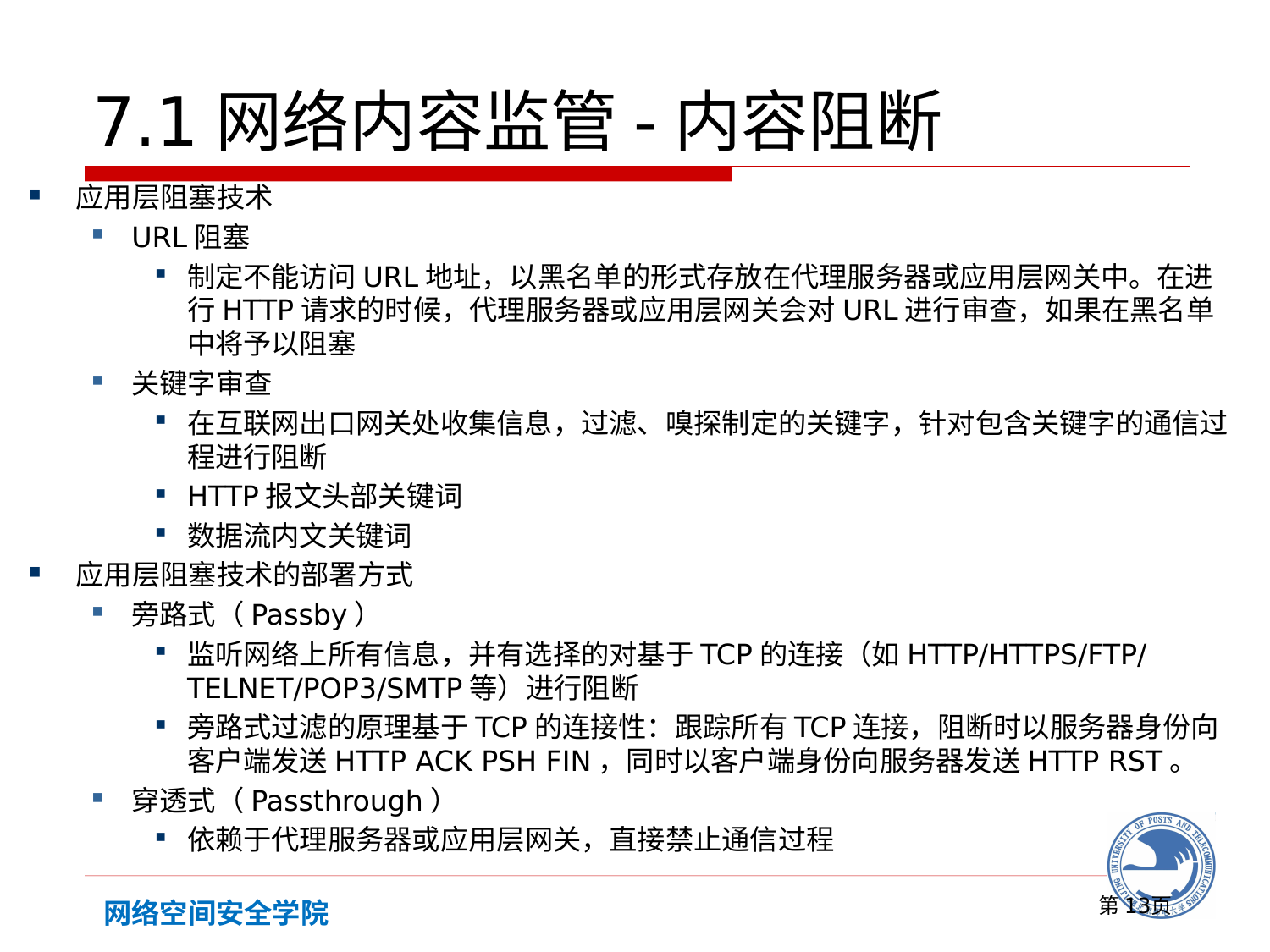

# 7.1网络内容监管-内容阻断
应用层阻塞技术
URL阻塞
制定不能访问URL地址，以黑名单的形式存放在代理服务器或应用层网关中。在进行HTTP请求的时候，代理服务器或应用层网关会对URL进行审查，如果在黑名单中将予以阻塞
关键字审查
在互联网出口网关处收集信息，过滤、嗅探制定的关键字，针对包含关键字的通信过程进行阻断
HTTP报文头部关键词
数据流内文关键词
应用层阻塞技术的部署方式
旁路式（Passby）
监听网络上所有信息，并有选择的对基于TCP的连接（如HTTP/HTTPS/FTP/TELNET/POP3/SMTP等）进行阻断
旁路式过滤的原理基于TCP的连接性：跟踪所有TCP连接，阻断时以服务器身份向客户端发送HTTP ACK PSH FIN，同时以客户端身份向服务器发送HTTP RST。
穿透式（Passthrough）
依赖于代理服务器或应用层网关，直接禁止通信过程
第13页